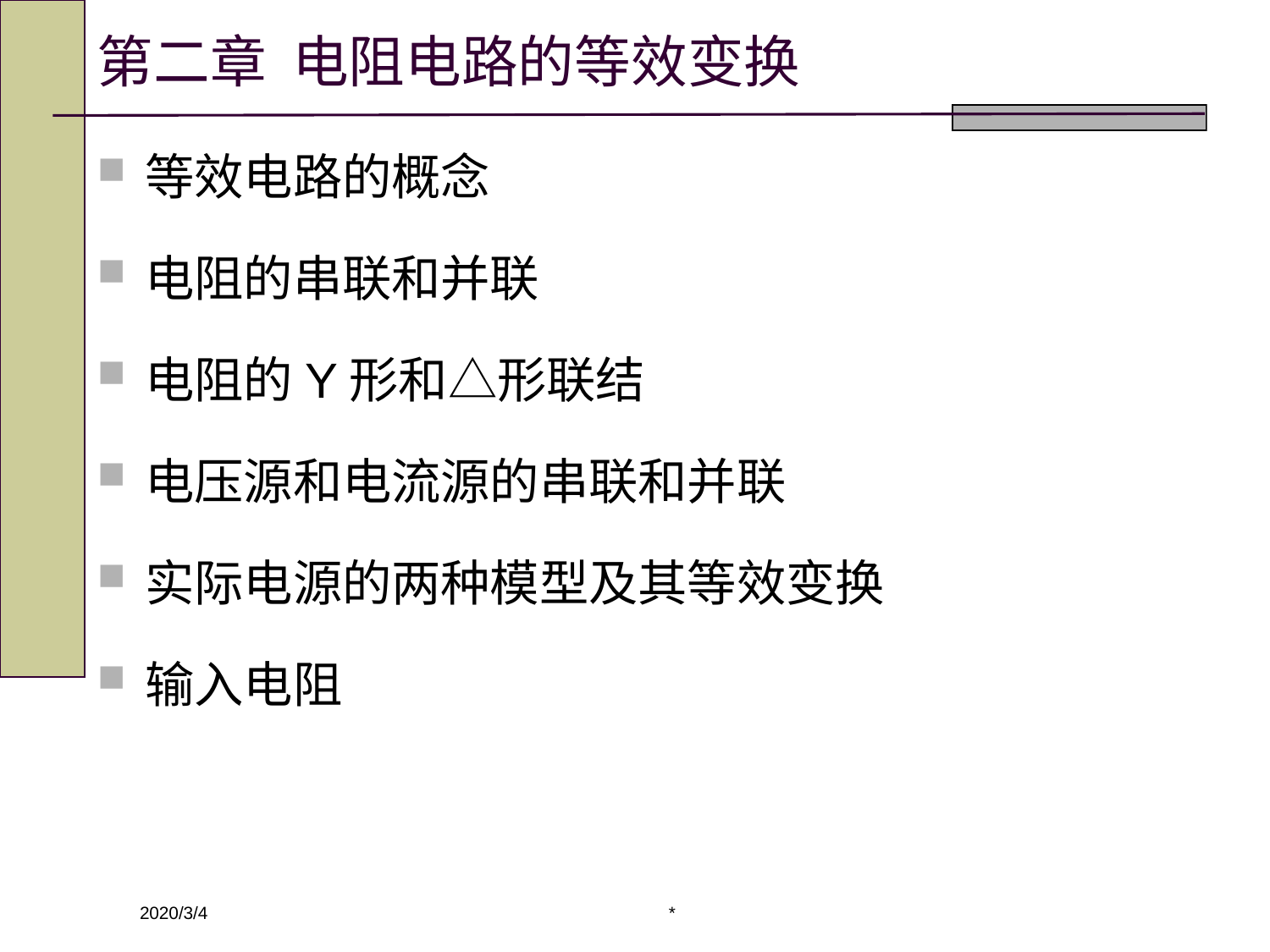

# 第二章  电阻电路的等效变换
等效电路的概念
电阻的串联和并联
电阻的Y形和△形联结
电压源和电流源的串联和并联
实际电源的两种模型及其等效变换
输入电阻
*
2020/3/4